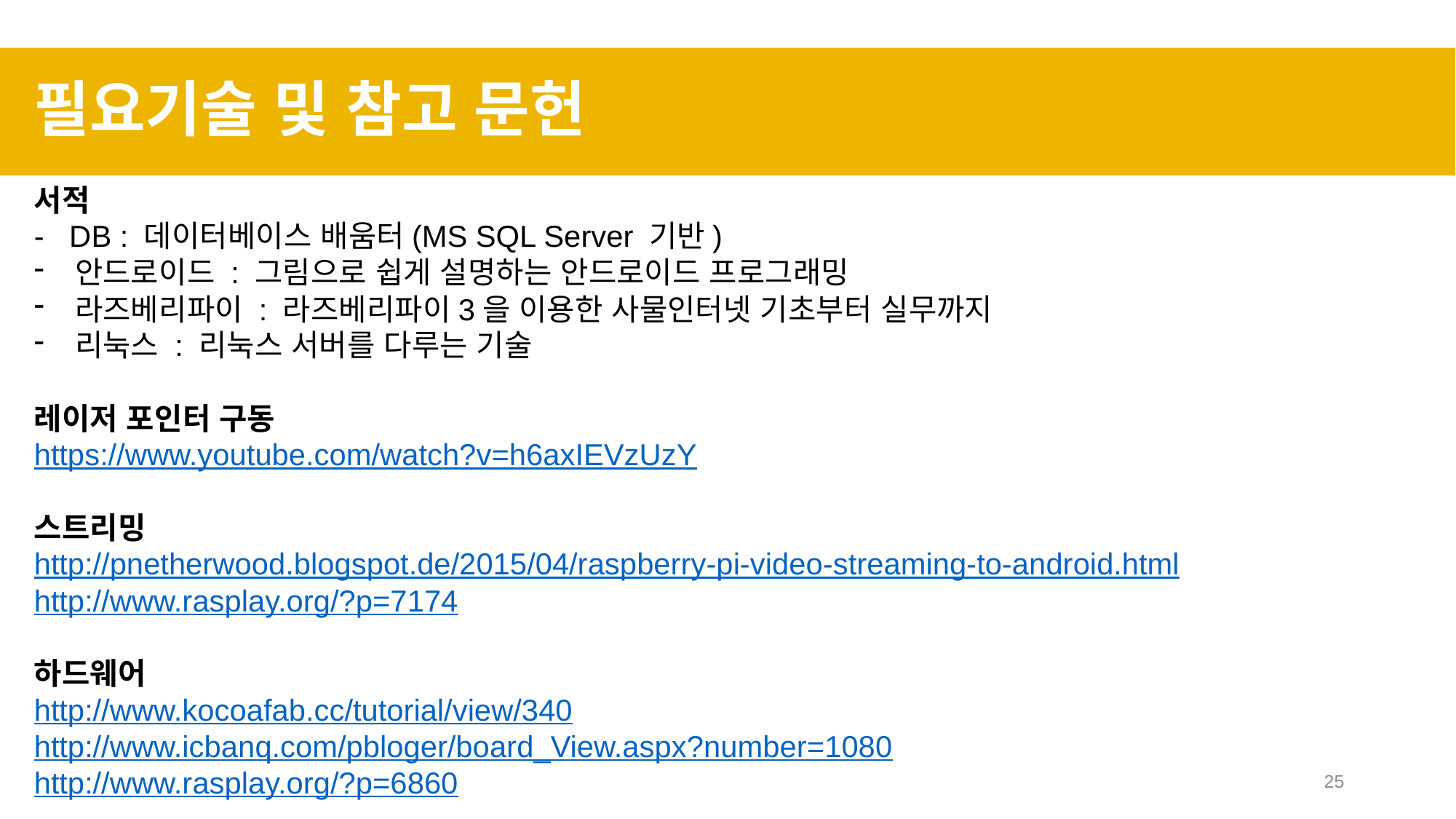

필요기술 및 참고 문헌
서적
-   DB : 데이터베이스 배움터(MS SQL Server 기반)
안드로이드 : 그림으로 쉽게 설명하는 안드로이드 프로그래밍
라즈베리파이 : 라즈베리파이3을 이용한 사물인터넷 기초부터 실무까지
리눅스 : 리눅스 서버를 다루는 기술

레이저 포인터 구동
https://www.youtube.com/watch?v=h6axIEVzUzY

스트리밍
http://pnetherwood.blogspot.de/2015/04/raspberry-pi-video-streaming-to-android.html
http://www.rasplay.org/?p=7174

하드웨어
http://www.kocoafab.cc/tutorial/view/340
http://www.icbanq.com/pbloger/board_View.aspx?number=1080
http://www.rasplay.org/?p=6860

25